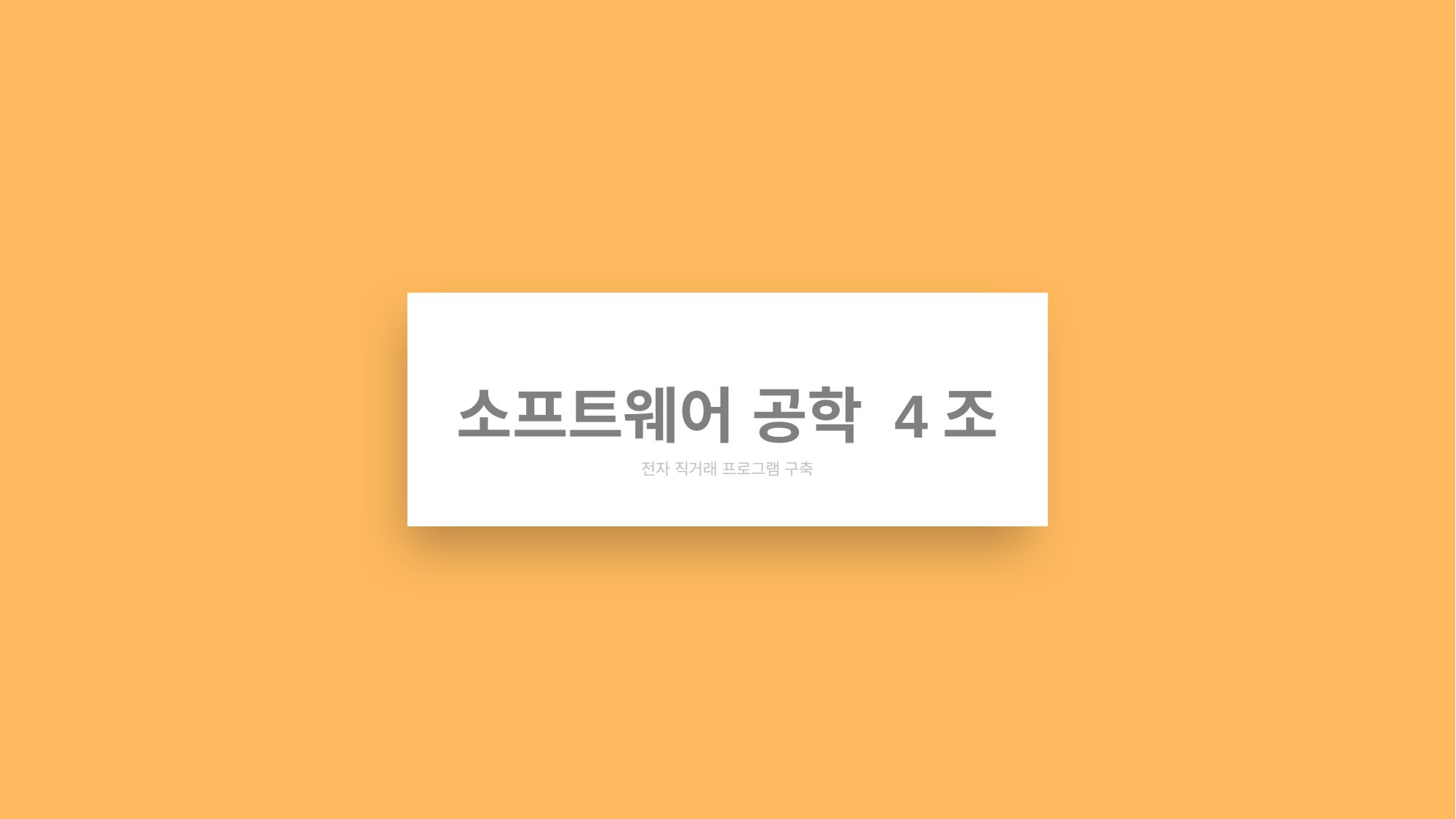

소프트웨어 공학 4조
전자 직거래 프로그램 구축